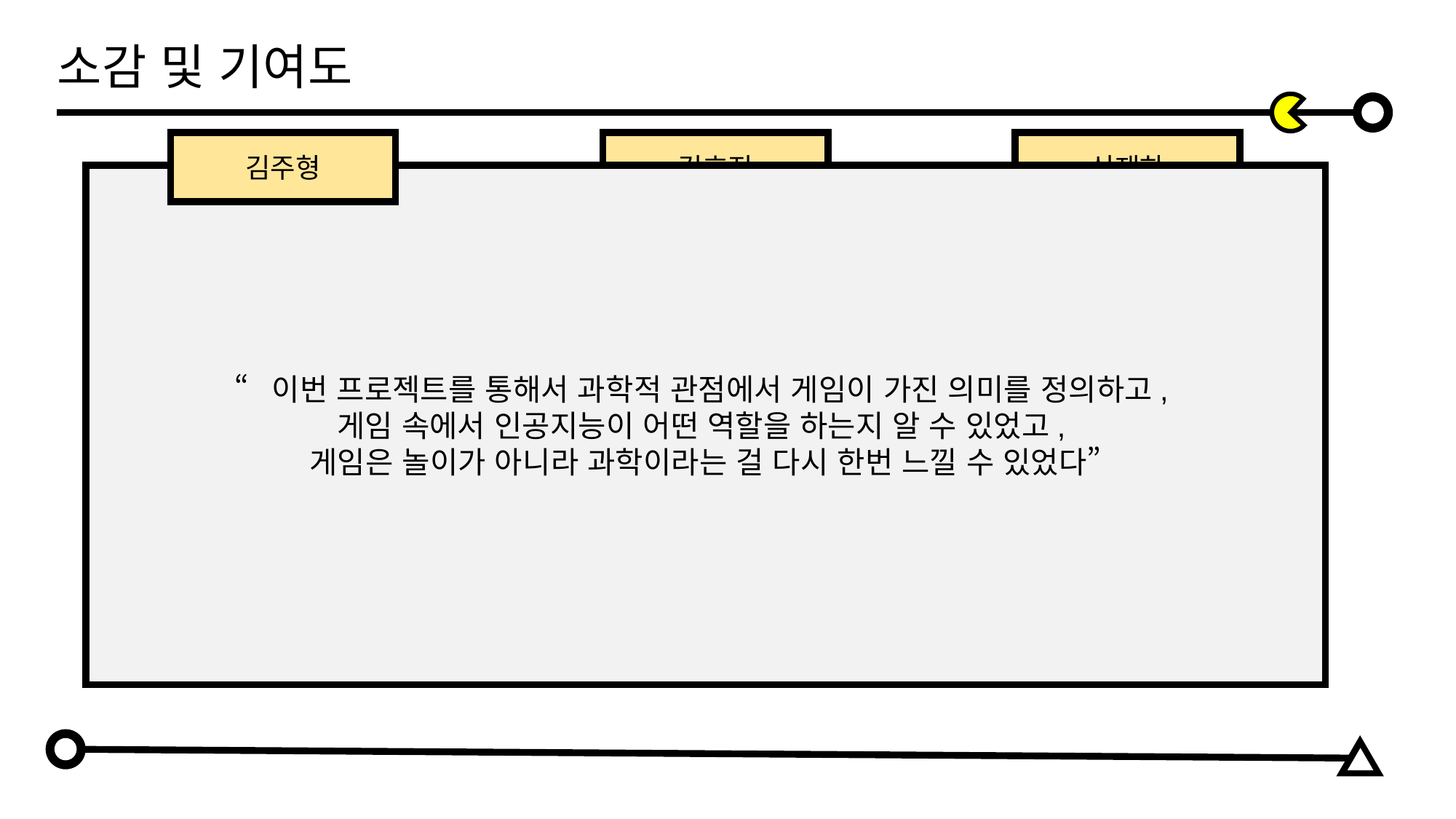

소감 및 기여도

신재하
김주형
김호진
자료조사
PPT 작성
발표

33%
자료조사
PPT 수정
발표

33%
“이번 프로젝트를 통해서 과학적 관점에서 게임이 가진 의미를 정의하고,
게임 속에서 인공지능이 어떤 역할을 하는지 알 수 있었고,
게임은 놀이가 아니라 과학이라는 걸 다시 한번 느낄 수 있었다”